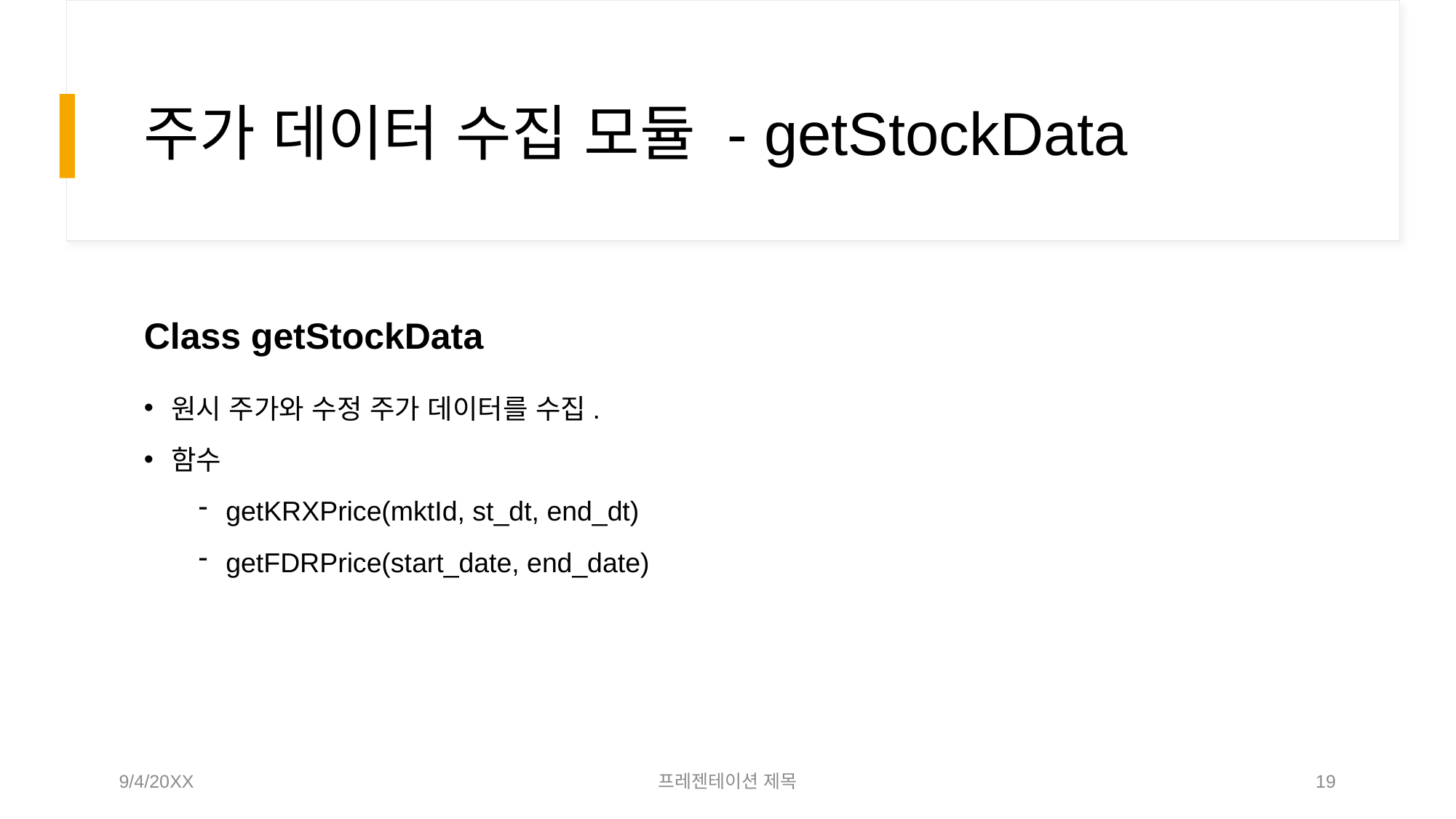

# 주가 데이터 수집 모듈 - getStockData
Class getStockData
원시 주가와 수정 주가 데이터를 수집.
함수
getKRXPrice(mktId, st_dt, end_dt)
getFDRPrice(start_date, end_date)
9/4/20XX
프레젠테이션 제목
19